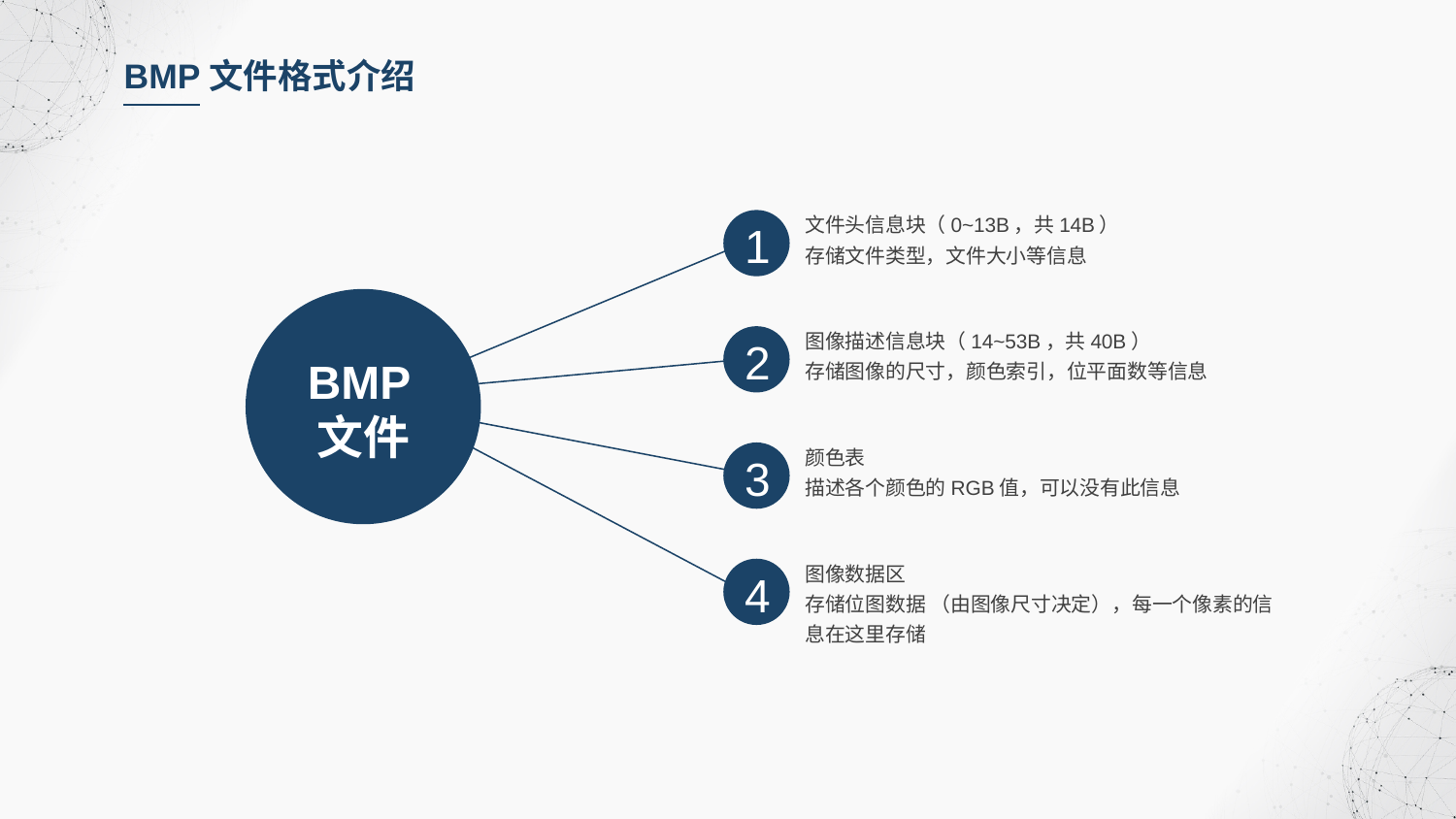

BMP文件格式介绍
文件头信息块（0~13B，共14B）
存储文件类型，文件大小等信息
1

BMP文件
图像描述信息块（14~53B，共40B）
存储图像的尺寸，颜色索引，位平面数等信息
2

颜色表
描述各个颜色的RGB值，可以没有此信息
3

图像数据区
存储位图数据 （由图像尺寸决定），每一个像素的信息在这里存储
4